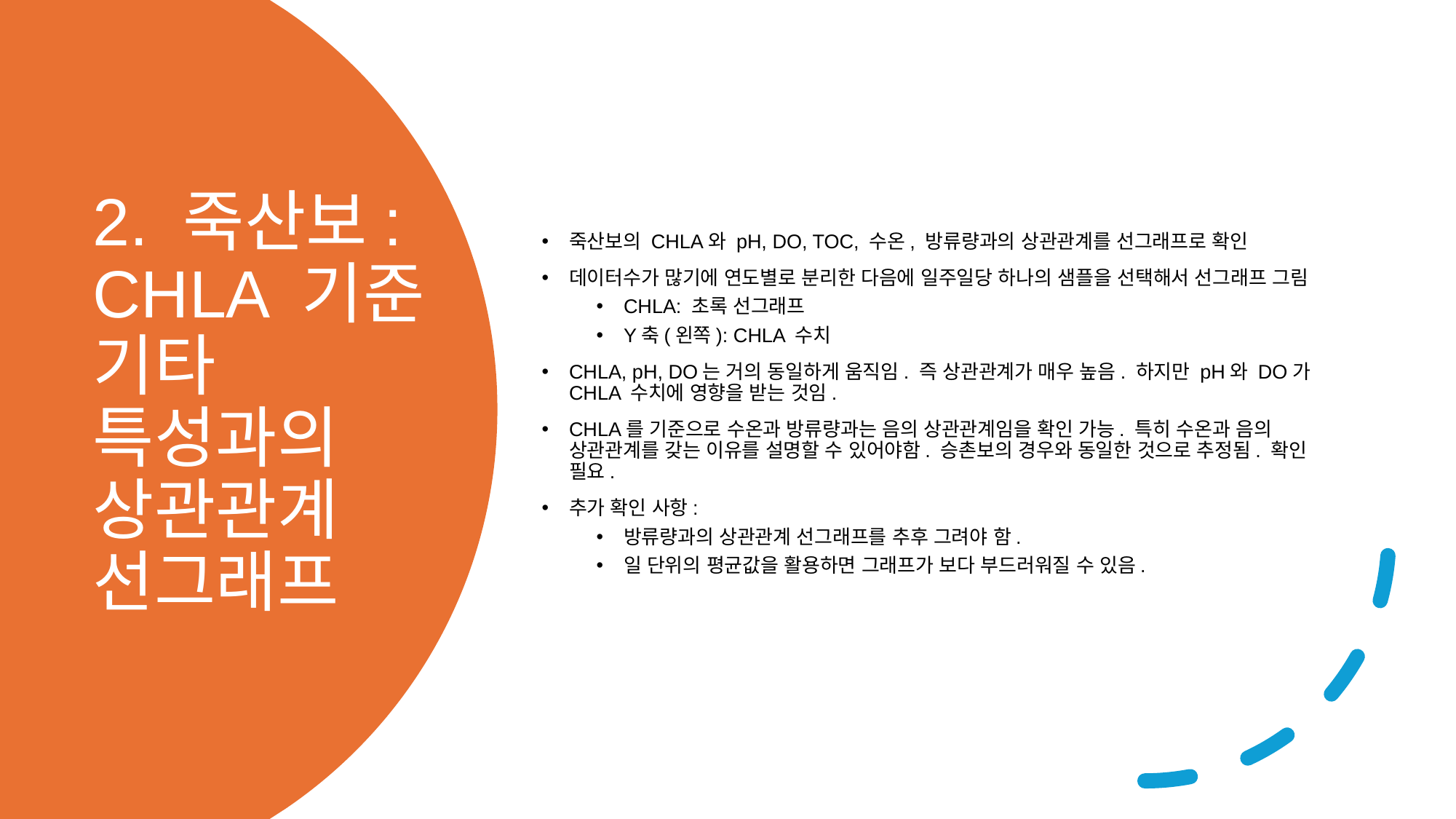

죽산보의 CHLA와 pH, DO, TOC, 수온, 방류량과의 상관관계를 선그래프로 확인
데이터수가 많기에 연도별로 분리한 다음에 일주일당 하나의 샘플을 선택해서 선그래프 그림
CHLA: 초록 선그래프
Y축(왼쪽): CHLA 수치
CHLA, pH, DO는 거의 동일하게 움직임. 즉 상관관계가 매우 높음. 하지만 pH와 DO가 CHLA 수치에 영향을 받는 것임.
CHLA를 기준으로 수온과 방류량과는 음의 상관관계임을 확인 가능. 특히 수온과 음의 상관관계를 갖는 이유를 설명할 수 있어야함. 승촌보의 경우와 동일한 것으로 추정됨. 확인 필요.
추가 확인 사항:
방류량과의 상관관계 선그래프를 추후 그려야 함.
일 단위의 평균값을 활용하면 그래프가 보다 부드러워질 수 있음.
# 2. 죽산보: CHLA 기준 기타 특성과의 상관관계 선그래프